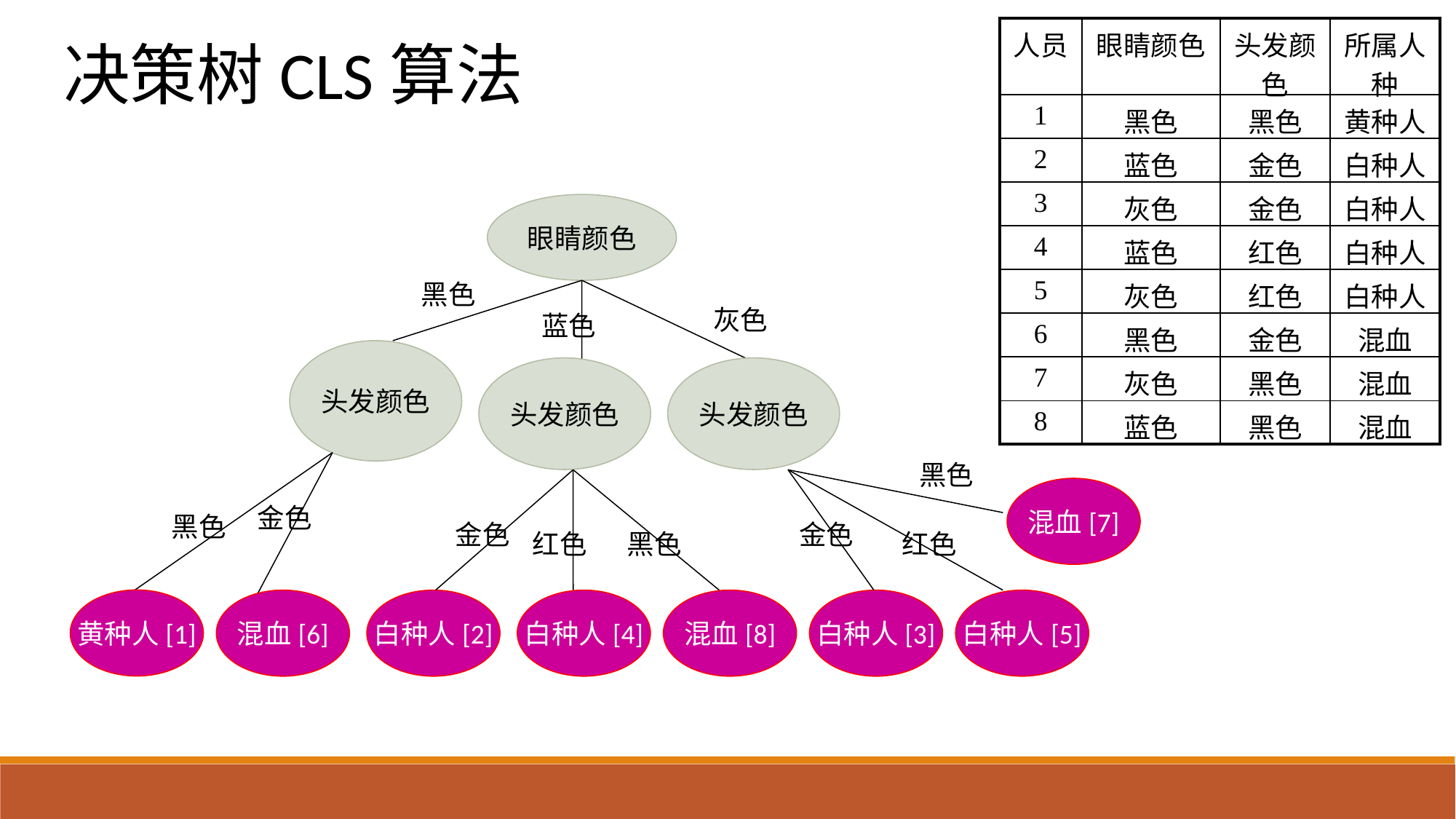

| 人员 | 眼睛颜色 | 头发颜色 | 所属人种 |
| --- | --- | --- | --- |
| 1 | 黑色 | 黑色 | 黄种人 |
| 2 | 蓝色 | 金色 | 白种人 |
| 3 | 灰色 | 金色 | 白种人 |
| 4 | 蓝色 | 红色 | 白种人 |
| 5 | 灰色 | 红色 | 白种人 |
| 6 | 黑色 | 金色 | 混血 |
| 7 | 灰色 | 黑色 | 混血 |
| 8 | 蓝色 | 黑色 | 混血 |
决策树CLS算法

眼睛颜色
黑色

灰色
蓝色
头发颜色
头发颜色
头发颜色

黑色

混血[7]
金色
黑色
金色
金色
红色
黑色
红色
黄种人[1]
混血[6]
白种人[2]
白种人[4]
混血[8]
白种人[3]
白种人[5]